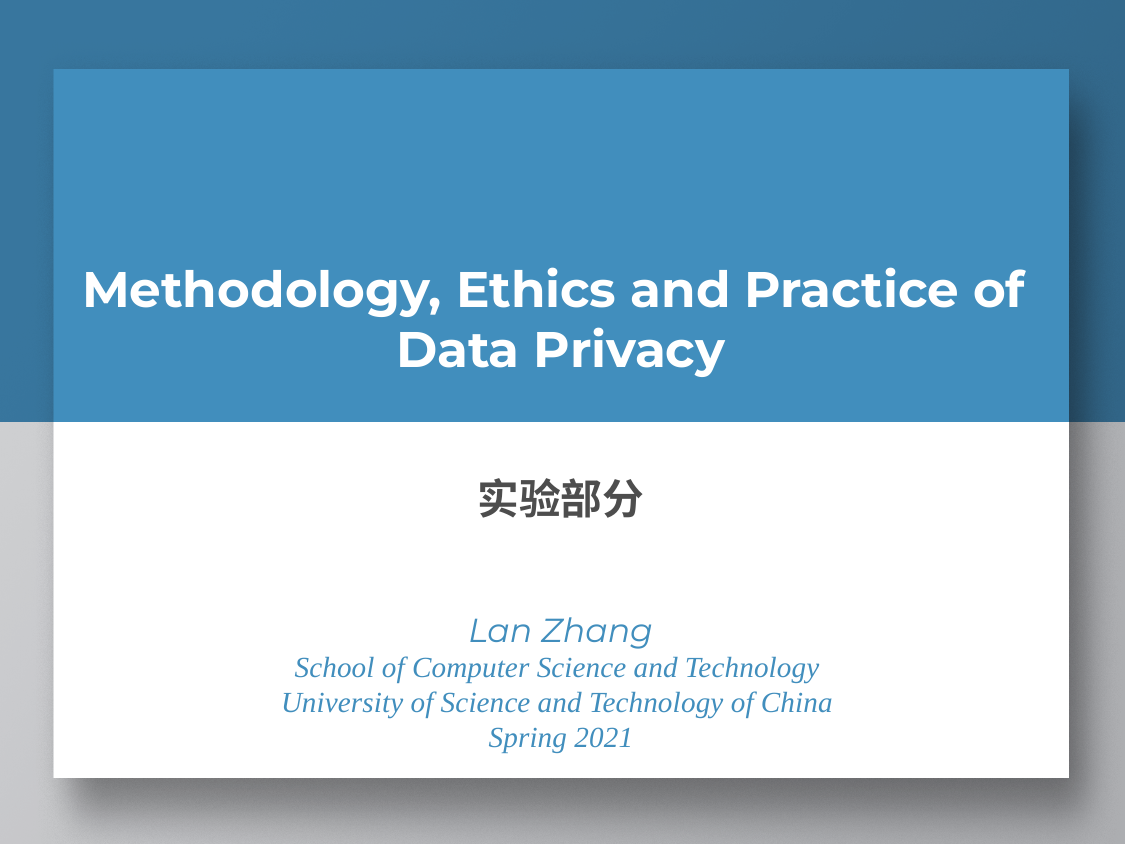

# Methodology, Ethics and Practice of Data Privacy
实验部分
Lan Zhang
School of Computer Science and Technology
University of Science and Technology of China
Spring 2021